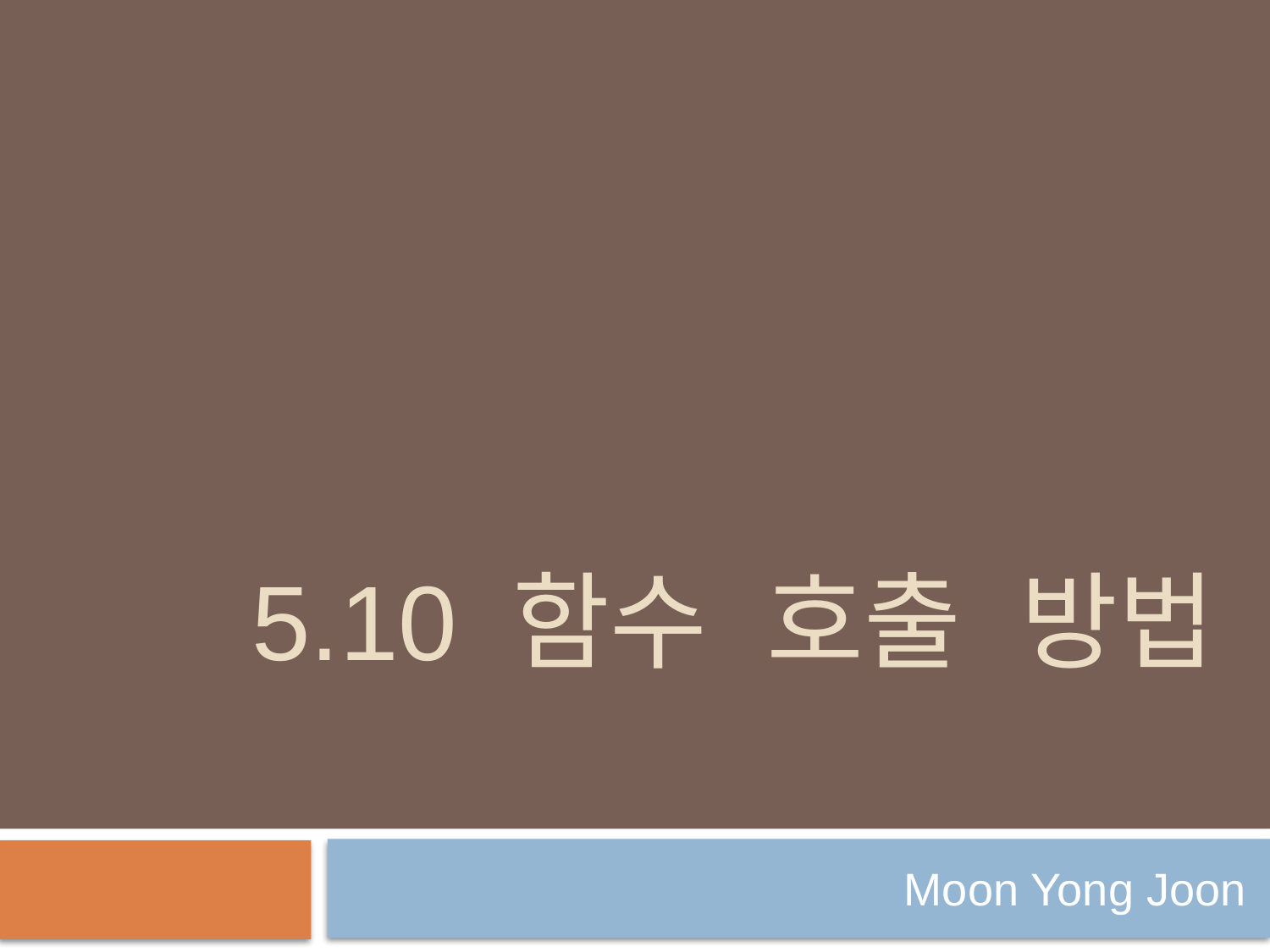

# 5.10 함수  호출  방법
Moon Yong Joon